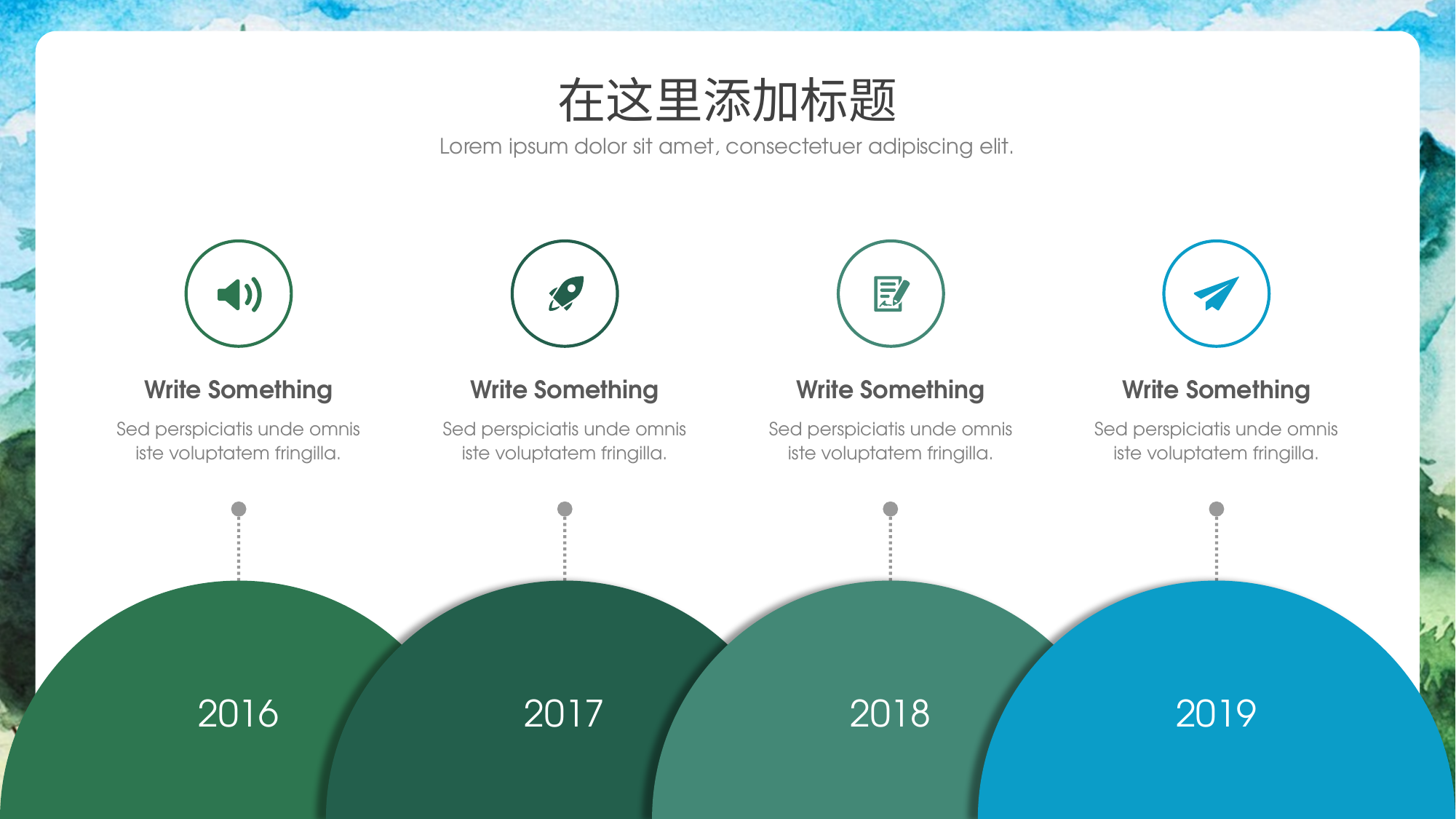

在这里添加标题
Lorem ipsum dolor sit amet, consectetuer adipiscing elit.

Write Something
Write Something
Write Something
Write Something
Sed perspiciatis unde omnis iste voluptatem fringilla.
Sed perspiciatis unde omnis iste voluptatem fringilla.
Sed perspiciatis unde omnis iste voluptatem fringilla.
Sed perspiciatis unde omnis iste voluptatem fringilla.

2016
2017
2019
2018